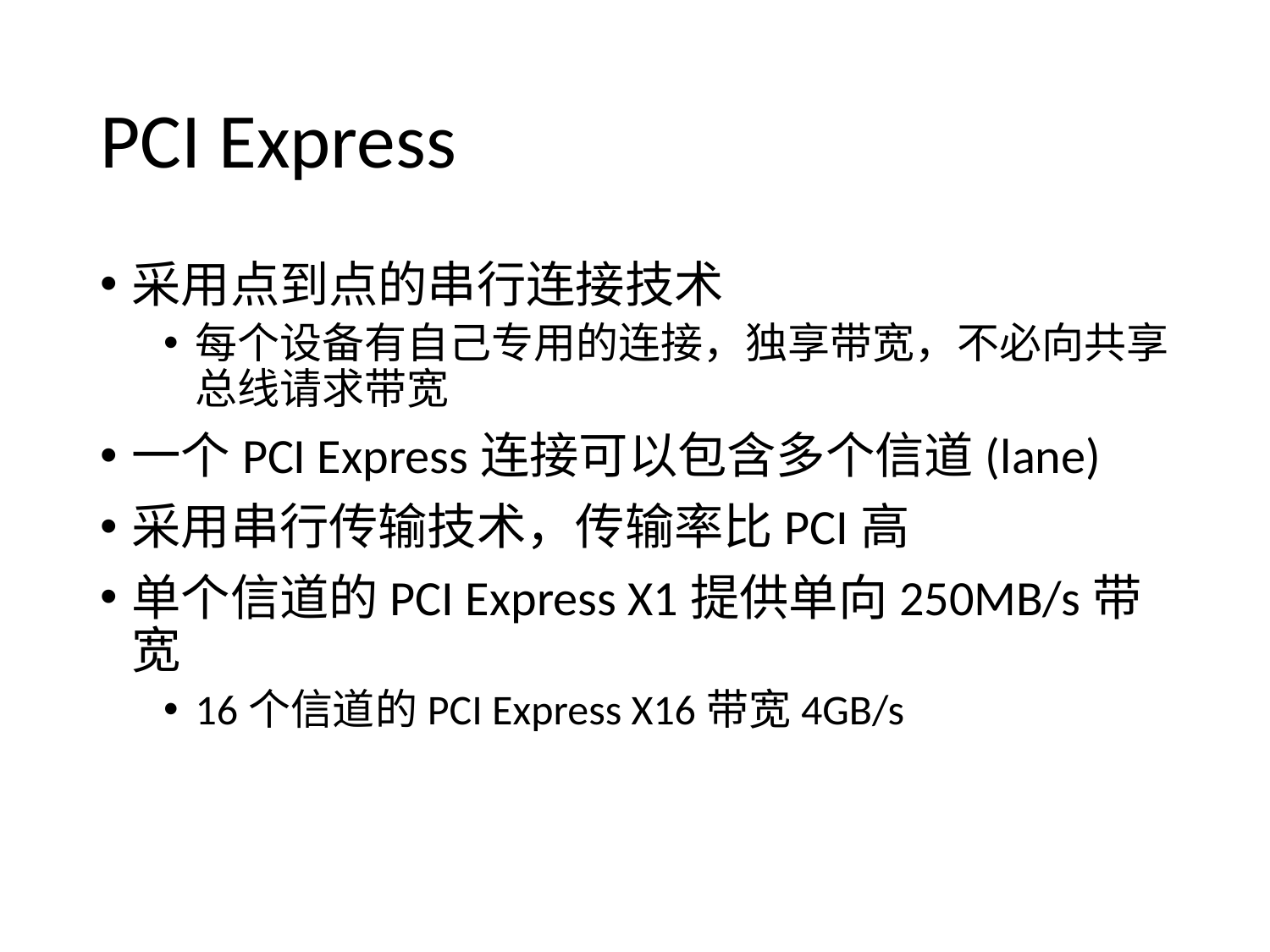

# PCI Express
采用点到点的串行连接技术
每个设备有自己专用的连接，独享带宽，不必向共享总线请求带宽
一个PCI Express连接可以包含多个信道(lane)
采用串行传输技术，传输率比PCI高
单个信道的PCI Express X1提供单向250MB/s带宽
16个信道的PCI Express X16带宽4GB/s